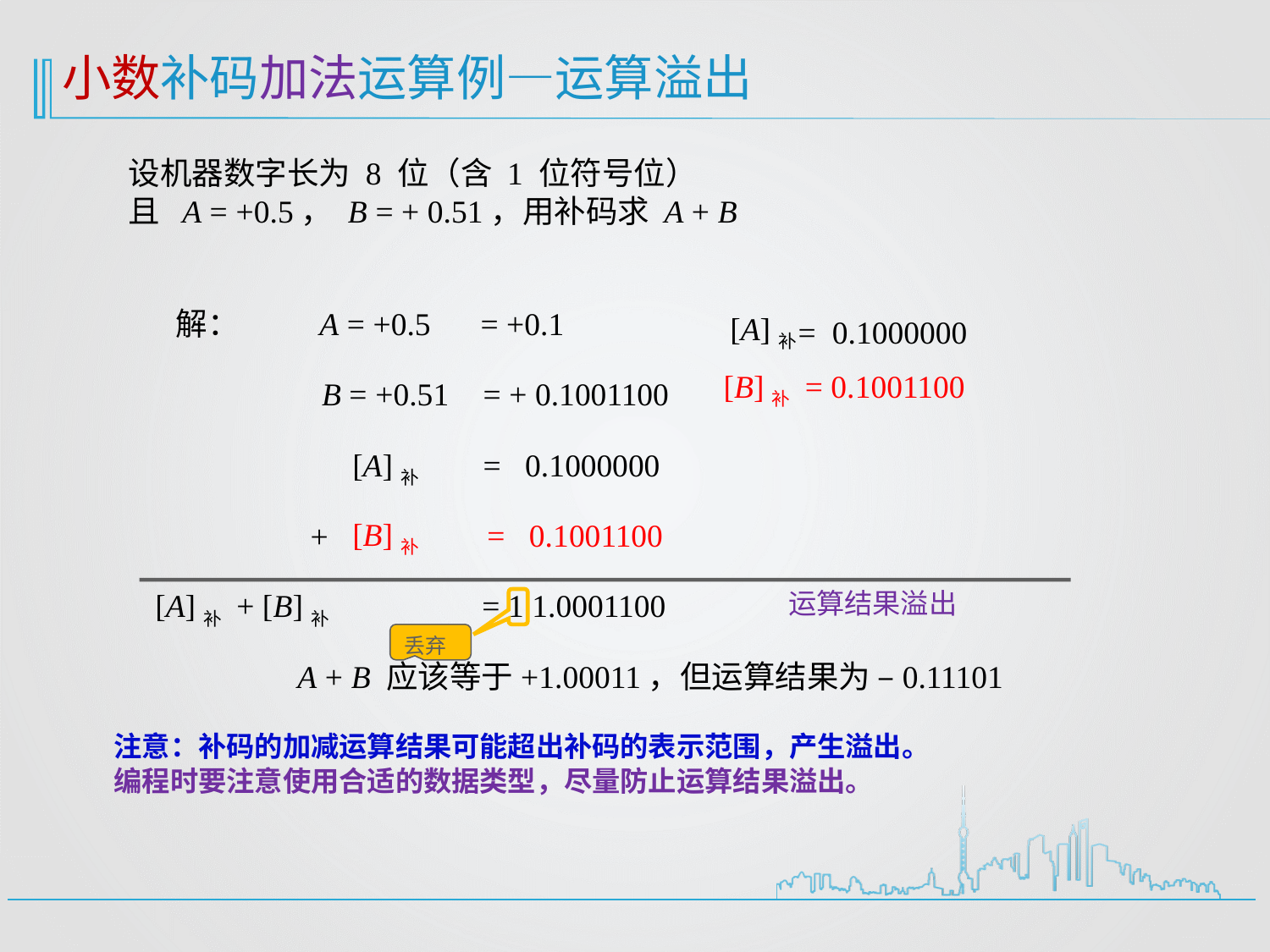

小数补码加法运算例—运算溢出
设机器数字长为 8 位（含 1 位符号位）
且  A = +0.5， B = + 0.51，用补码求 A + B
解：
A = +0.5
= +0.1
[A]补
=  0.1000000
B = +0.51
= + 0.1001100
[A]补
=   0.1000000
[B]补
=   0.1001100
+

[A]补 + [B]补
= 1 1.0001100
运算结果溢出
 A + B 应该等于+1.00011，但运算结果为 –0.11101
[B]补 = 0.1001100

丢弃
注意：补码的加减运算结果可能超出补码的表示范围，产生溢出。
编程时要注意使用合适的数据类型，尽量防止运算结果溢出。